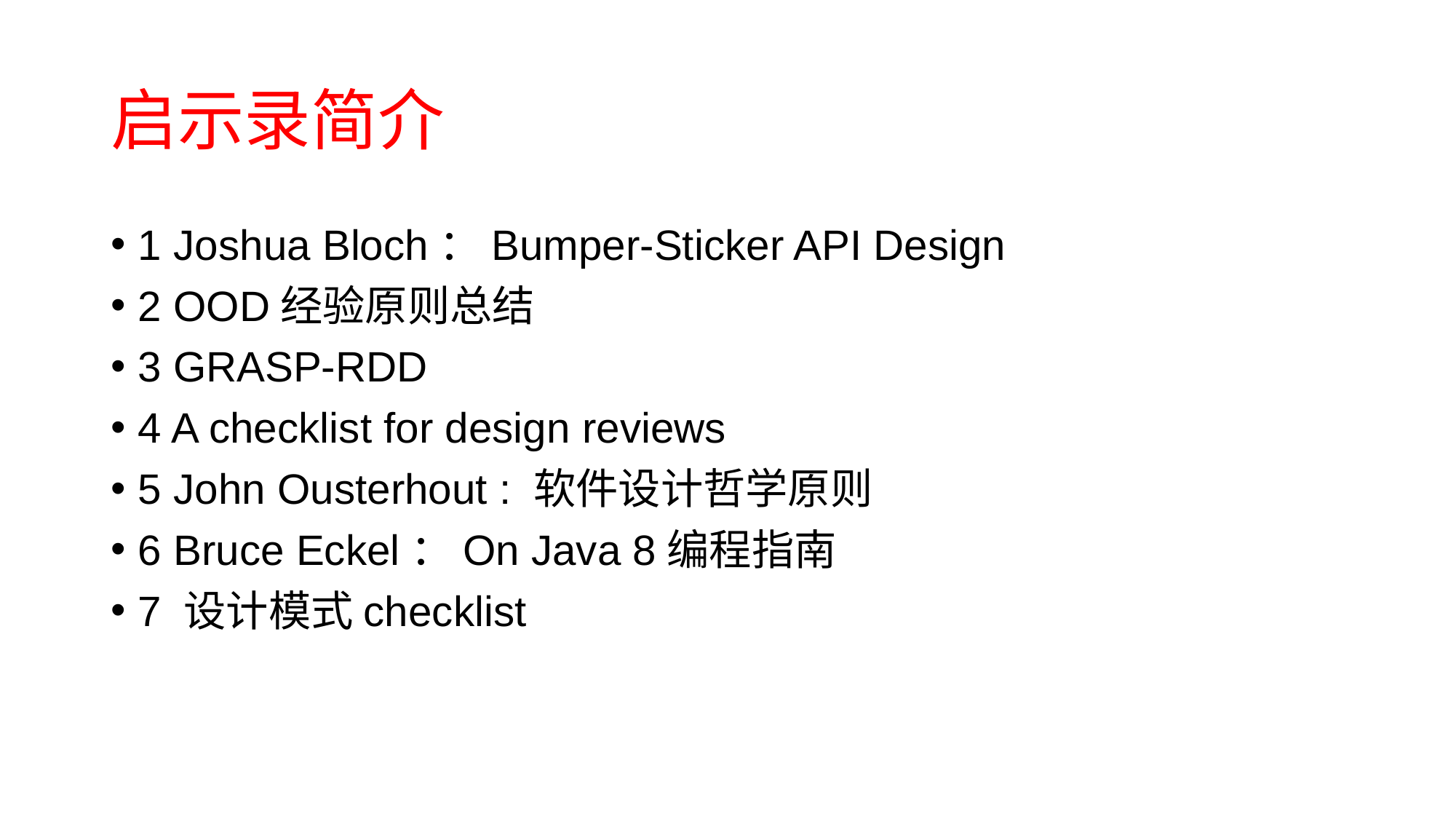

# 启示录简介
1 Joshua Bloch：Bumper-Sticker API Design
2 OOD经验原则总结
3 GRASP-RDD
4 A checklist for design reviews
5 John Ousterhout : 软件设计哲学原则
6 Bruce Eckel：On Java 8编程指南
7 设计模式checklist